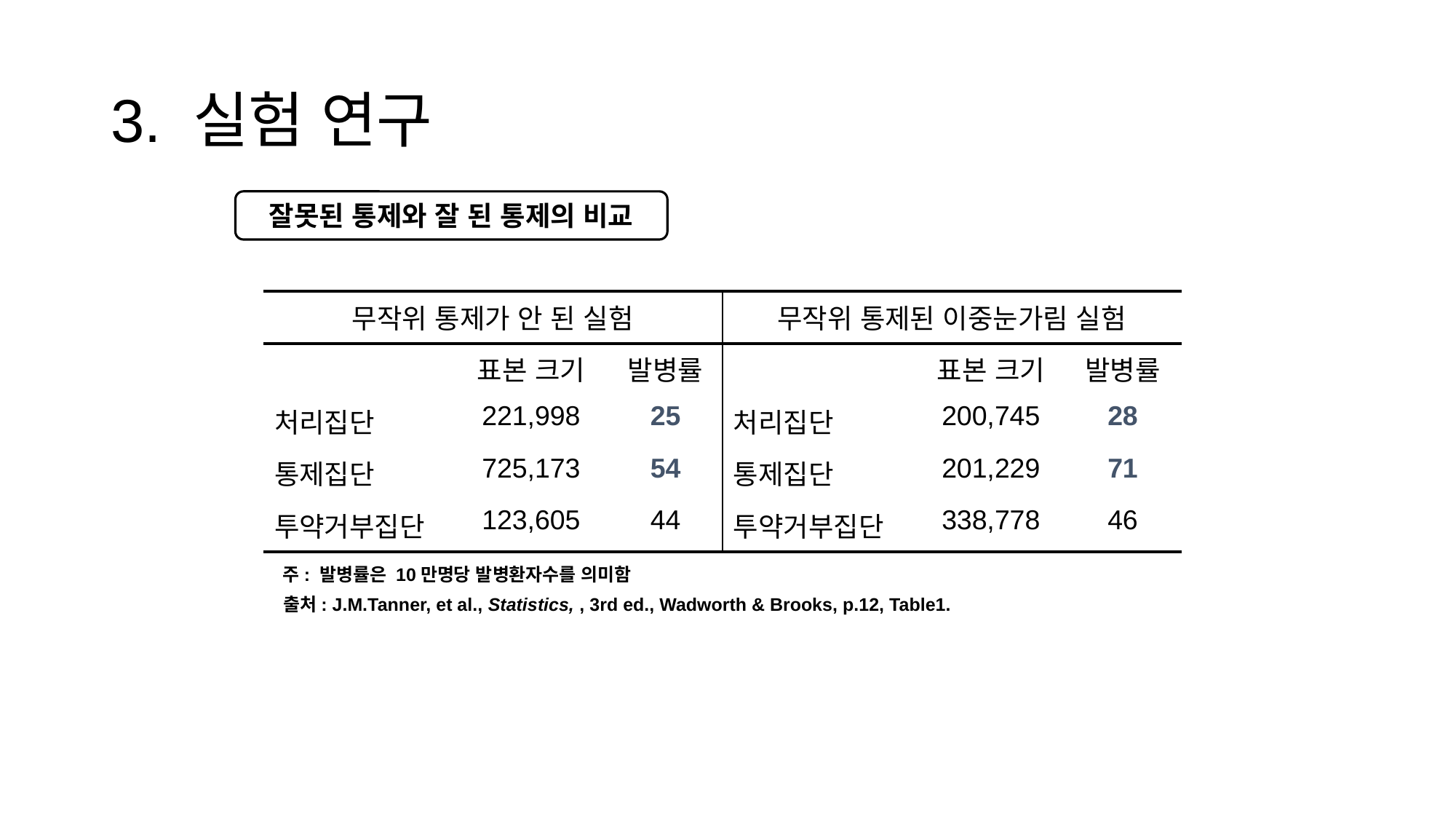

# 3. 실험 연구

잘못된 통제와 잘 된 통제의 비교
| 무작위 통제가 안 된 실험 |  |  | 무작위 통제된 이중눈가림 실험 |  |  |
| --- | --- | --- | --- | --- | --- |
|  | 표본 크기 | 발병률 |  | 표본 크기 | 발병률 |
| 처리집단 | 221,998 | 25 | 처리집단 | 200,745 | 28 |
| 통제집단 | 725,173 | 54 | 통제집단 | 201,229 | 71 |
| 투약거부집단 | 123,605 | 44 | 투약거부집단 | 338,778 | 46 |
주: 발병률은 10만명당 발병환자수를 의미함
출처: J.M.Tanner, et al., Statistics, , 3rd ed., Wadworth & Brooks, p.12, Table1.